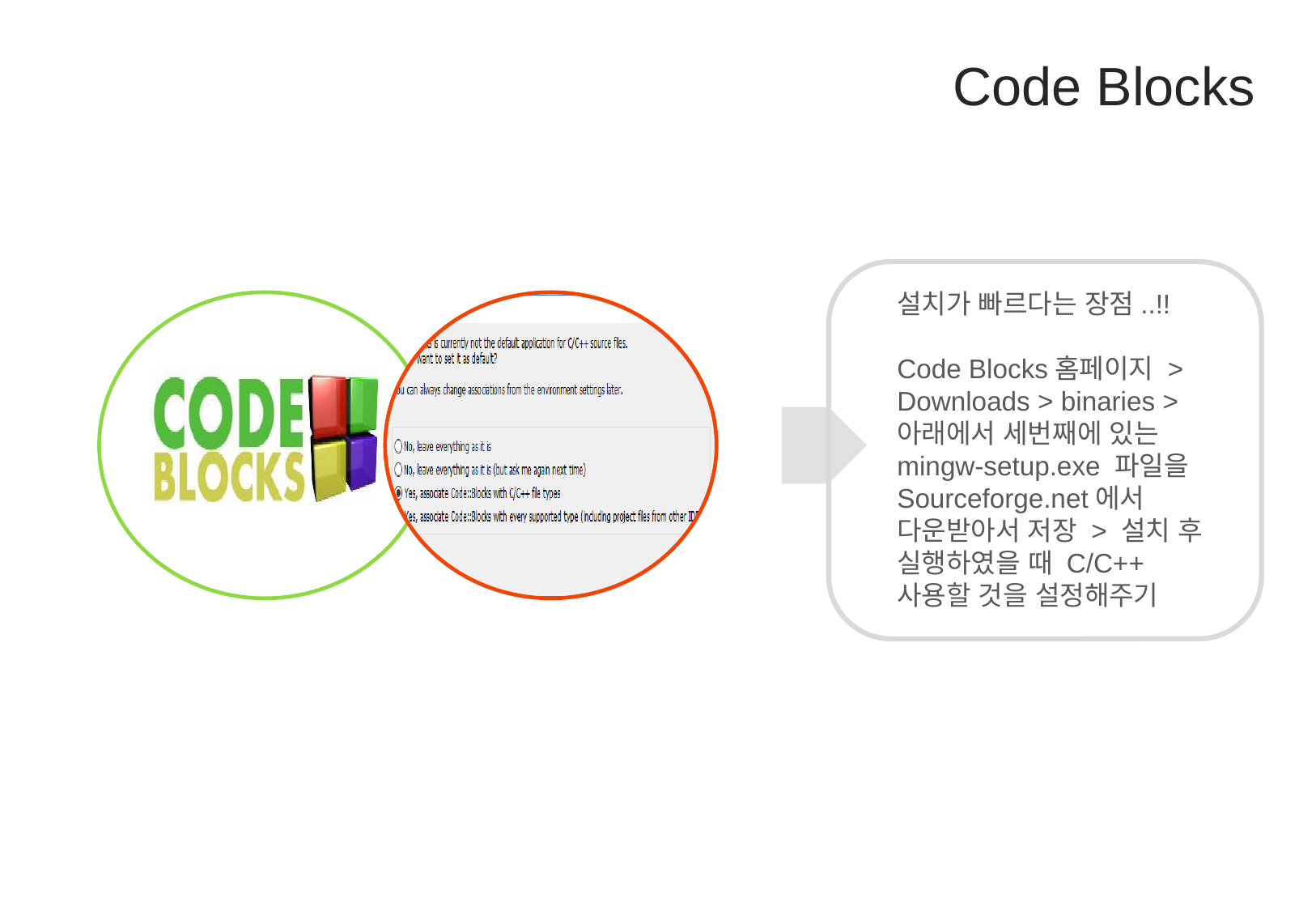

Code Blocks

설치가 빠르다는 장점..!!

Code Blocks홈페이지 > Downloads > binaries >
아래에서 세번째에 있는 mingw-setup.exe 파일을 Sourceforge.net에서
다운받아서 저장 > 설치 후
실행하였을 때 C/C++
사용할 것을 설정해주기